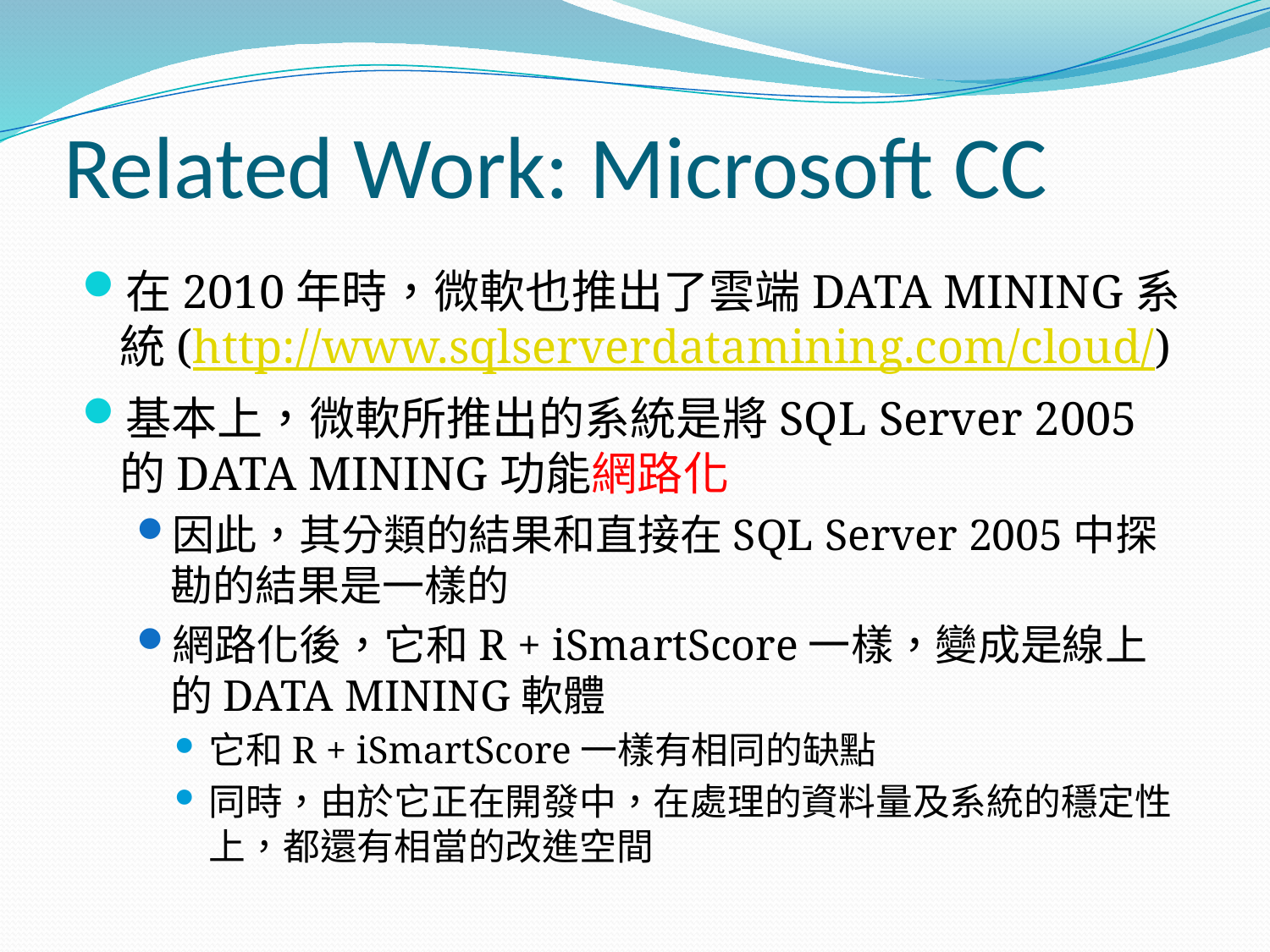

# Related Work: Microsoft CC
在2010年時，微軟也推出了雲端DATA MINING系統(http://www.sqlserverdatamining.com/cloud/)
基本上，微軟所推出的系統是將SQL Server 2005的DATA MINING功能網路化
因此，其分類的結果和直接在SQL Server 2005中探勘的結果是一樣的
網路化後，它和R + iSmartScore一樣，變成是線上的DATA MINING軟體
它和R + iSmartScore一樣有相同的缺點
同時，由於它正在開發中，在處理的資料量及系統的穩定性上，都還有相當的改進空間